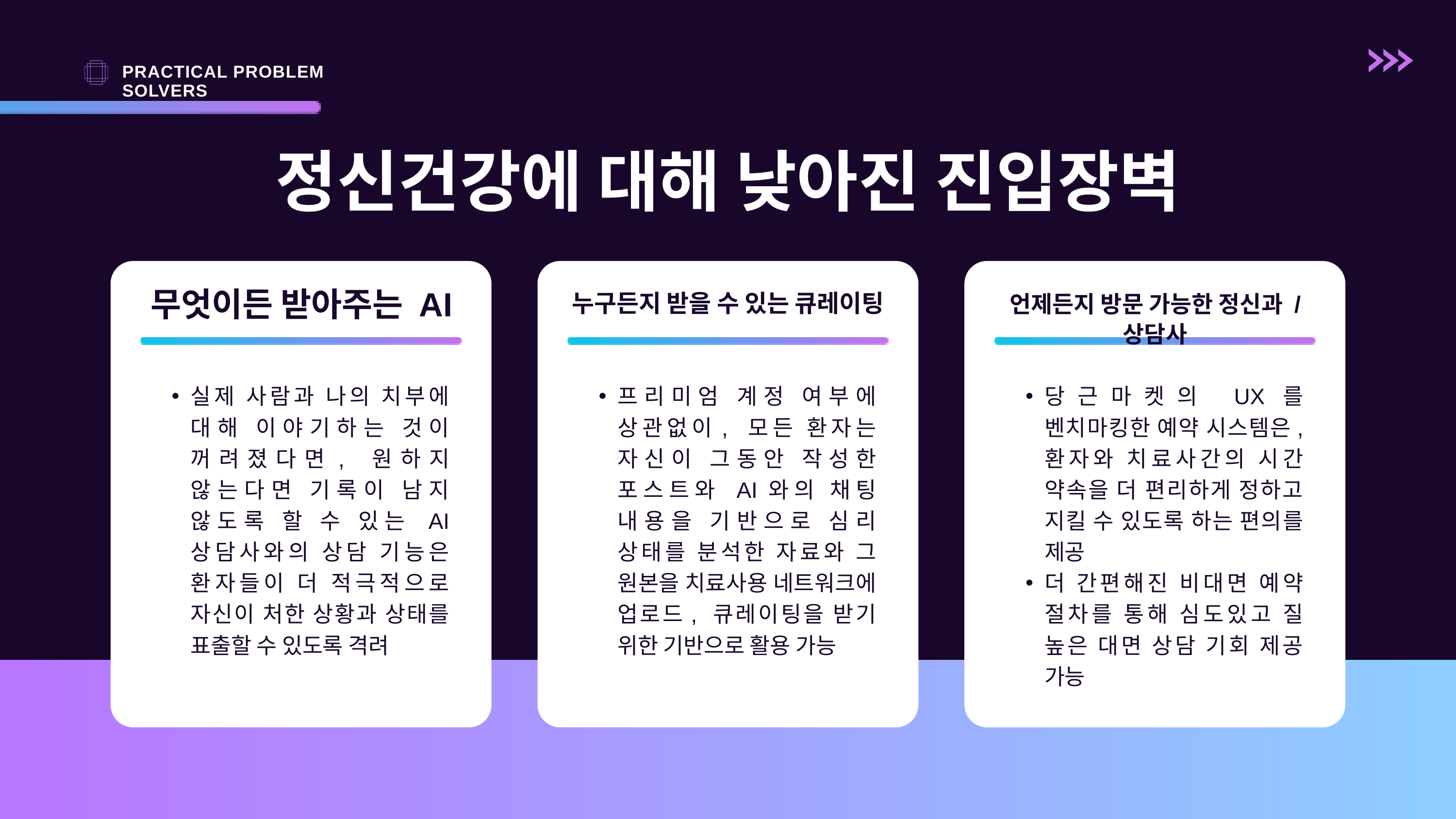

PRACTICAL PROBLEM SOLVERS

정신건강에 대해 낮아진 진입장벽

무엇이든 받아주는 AI
누구든지 받을 수 있는 큐레이팅
언제든지 방문 가능한 정신과 / 상담사

실제 사람과 나의 치부에 대해 이야기하는 것이 꺼려졌다면, 원하지 않는다면 기록이 남지 않도록 할 수 있는 AI 상담사와의 상담 기능은 환자들이 더 적극적으로 자신이 처한 상황과 상태를 표출할 수 있도록 격려
프리미엄 계정 여부에 상관없이, 모든 환자는 자신이 그동안 작성한 포스트와 AI와의 채팅 내용을 기반으로 심리 상태를 분석한 자료와 그 원본을 치료사용 네트워크에 업로드, 큐레이팅을 받기 위한 기반으로 활용 가능
당근마켓의 UX를 벤치마킹한 예약 시스템은, 환자와 치료사간의 시간 약속을 더 편리하게 정하고 지킬 수 있도록 하는 편의를 제공
더 간편해진 비대면 예약 절차를 통해 심도있고 질 높은 대면 상담 기회 제공 가능